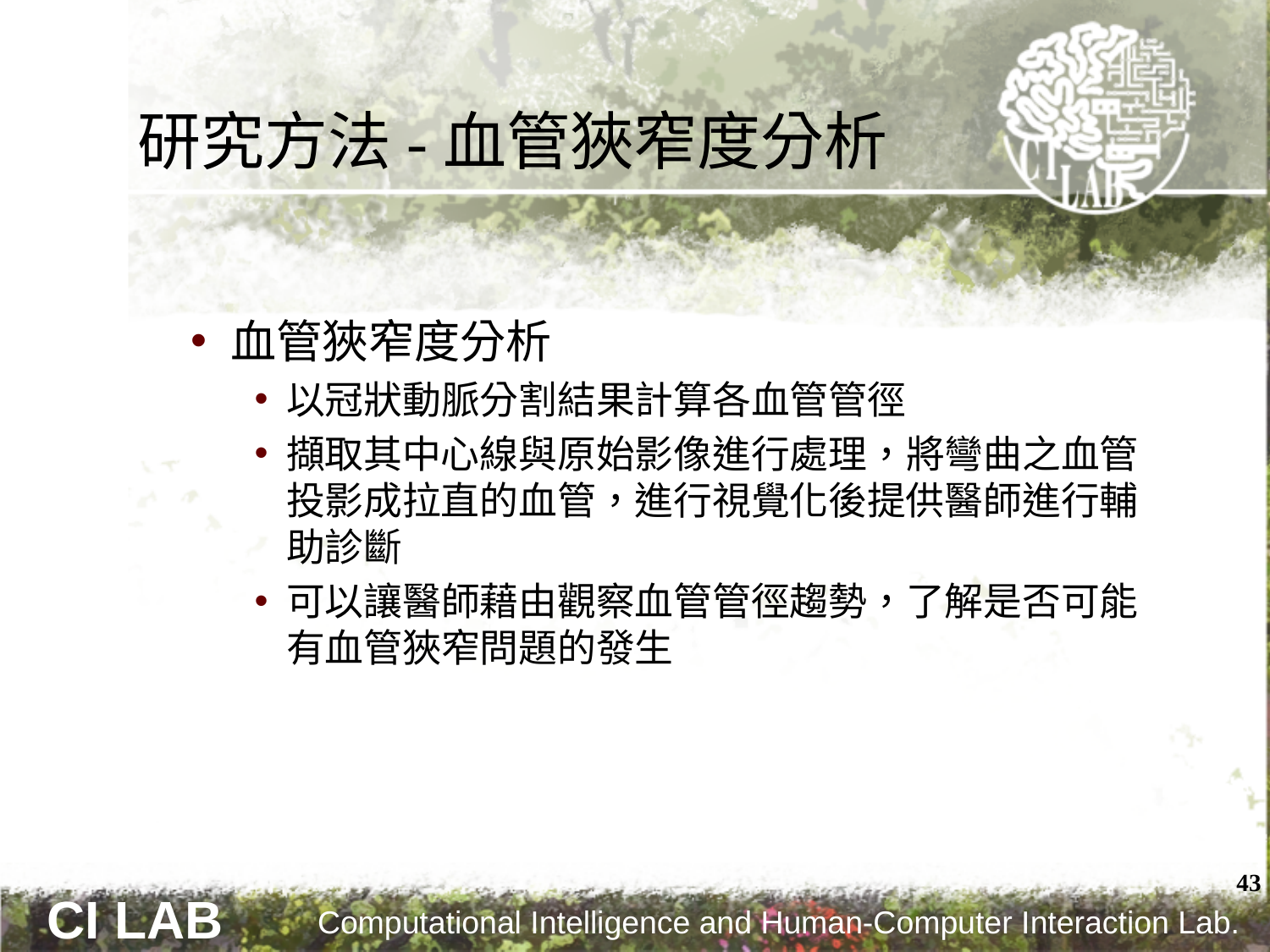

# 研究方法-血管狹窄度分析
血管狹窄度分析
以冠狀動脈分割結果計算各血管管徑
擷取其中心線與原始影像進行處理，將彎曲之血管投影成拉直的血管，進行視覺化後提供醫師進行輔助診斷
可以讓醫師藉由觀察血管管徑趨勢，了解是否可能有血管狹窄問題的發生
43